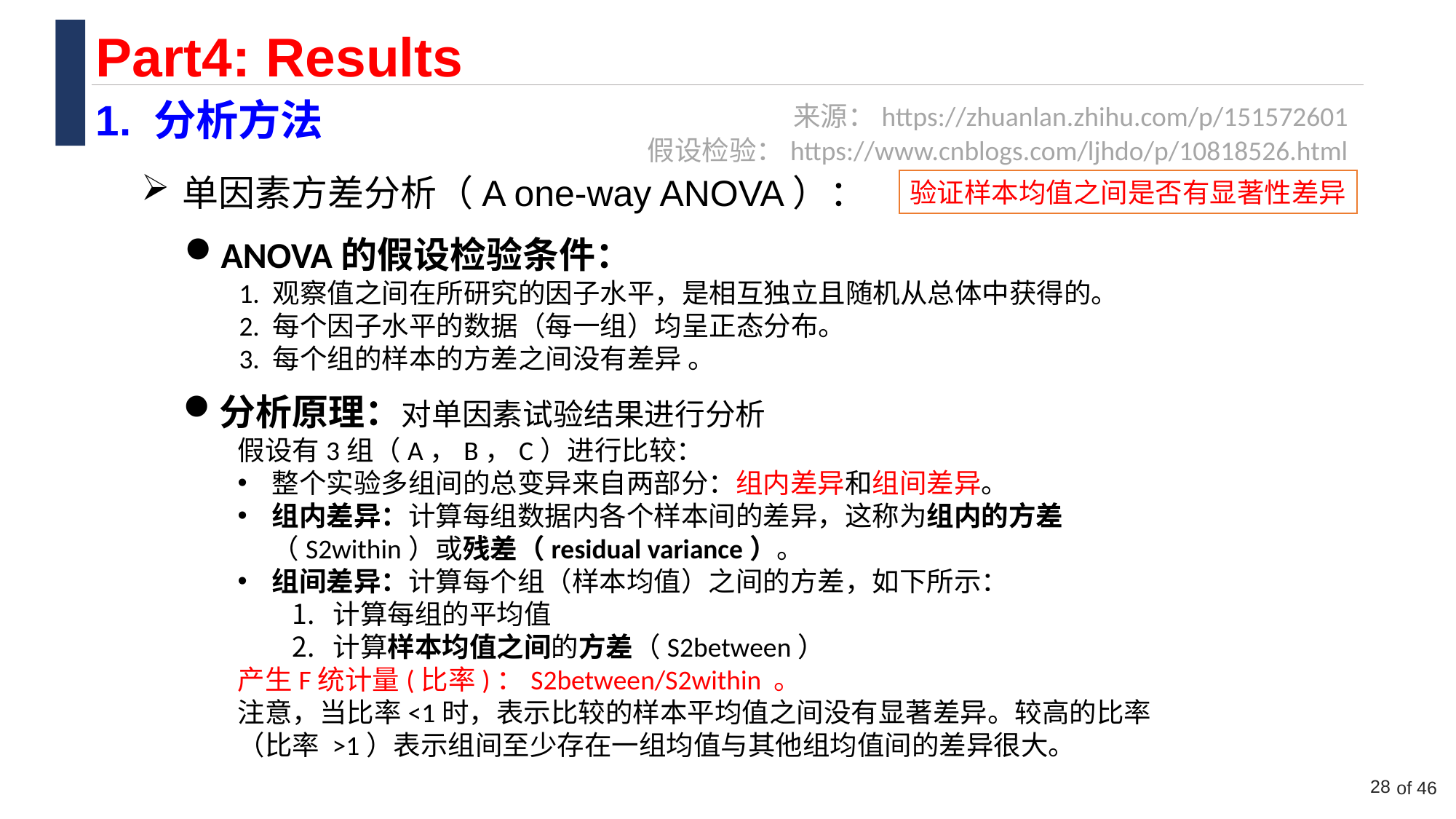

Part4: Results
1. 分析方法
来源：https://zhuanlan.zhihu.com/p/151572601
假设检验：https://www.cnblogs.com/ljhdo/p/10818526.html
单因素方差分析（A one-way ANOVA）：
验证样本均值之间是否有显著性差异
ANOVA的假设检验条件：
1. 观察值之间在所研究的因子水平，是相互独立且随机从总体中获得的。
2. 每个因子水平的数据（每一组）均呈正态分布。
3. 每个组的样本的方差之间没有差异 。
分析原理：对单因素试验结果进行分析
假设有3组（A，B，C）进行比较：
整个实验多组间的总变异来自两部分：组内差异和组间差异。
组内差异：计算每组数据内各个样本间的差异，这称为组内的方差（S2within）或残差（residual variance）。
组间差异：计算每个组（样本均值）之间的方差，如下所示：
计算每组的平均值
计算样本均值之间的方差（S2between）
产生F统计量(比率)：S2between/S2within 。
注意，当比率<1时，表示比较的样本平均值之间没有显著差异。较高的比率（比率 >1）表示组间至少存在一组均值与其他组均值间的差异很大。
28